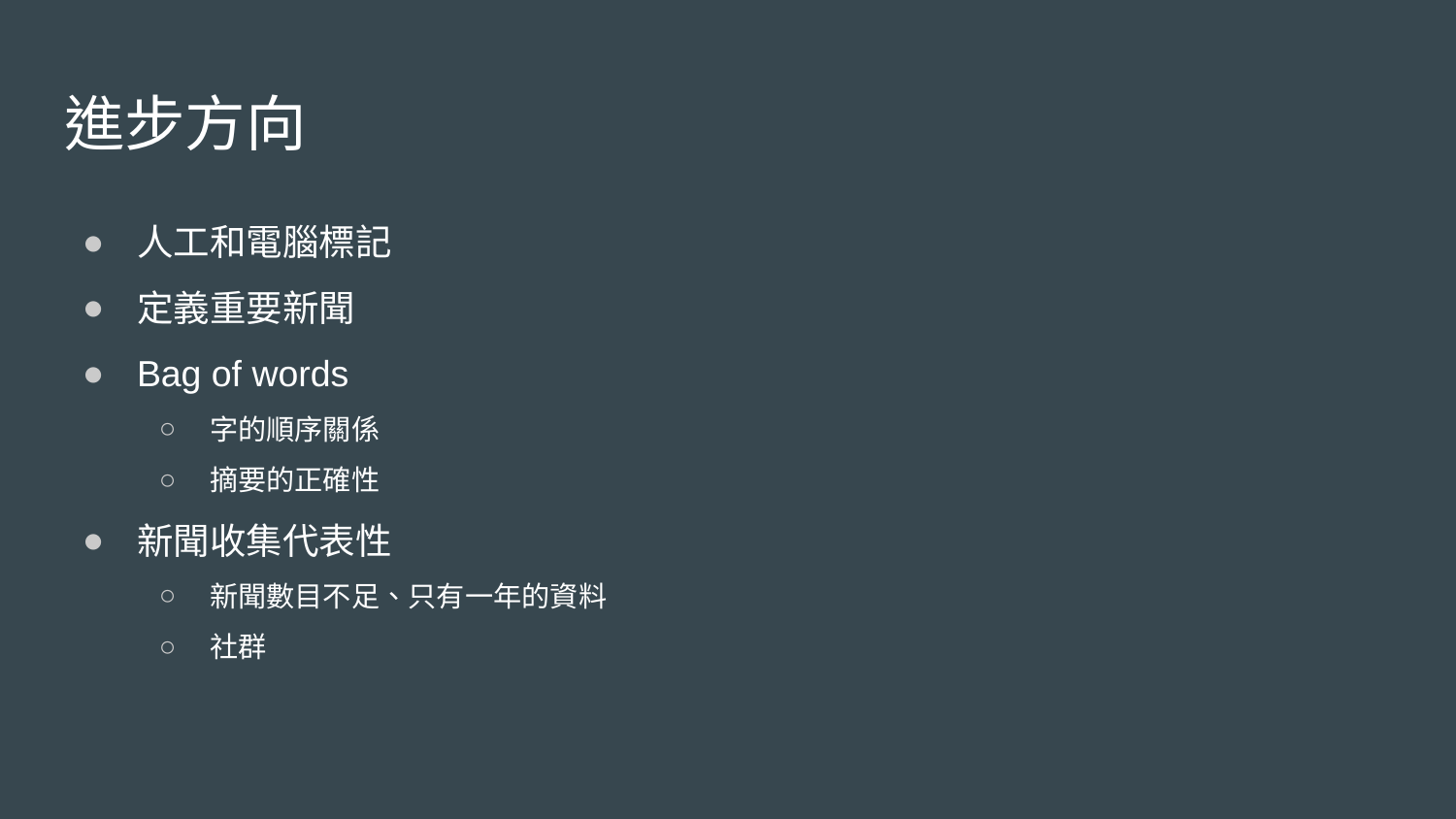

# 進步方向
人工和電腦標記
定義重要新聞
Bag of words
字的順序關係
摘要的正確性
新聞收集代表性
新聞數目不足、只有一年的資料
社群